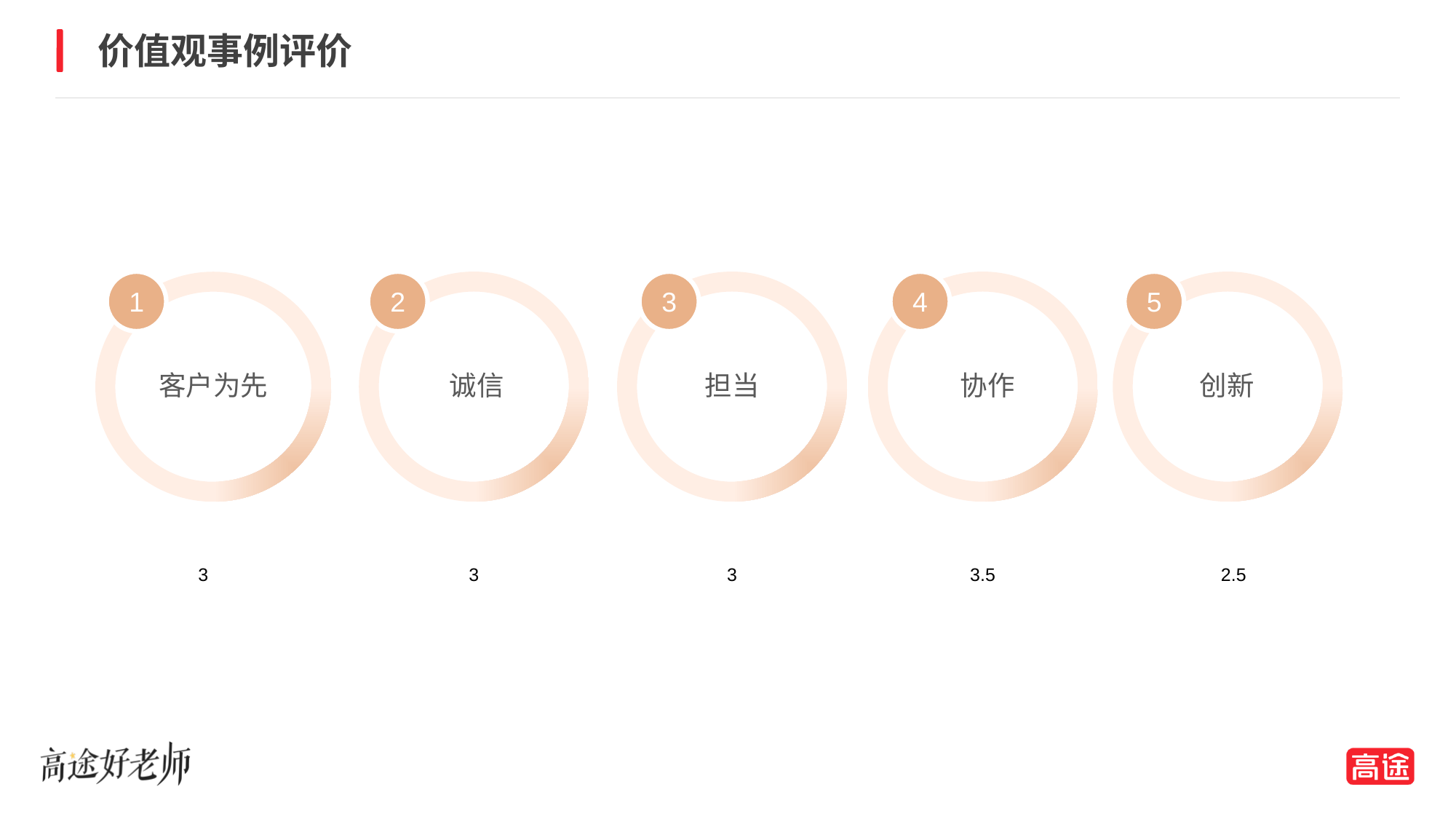

价值观事例评价

1

2

3

4

5

客户为先
诚信
担当
协作
创新
3
3
3.5
2.5
3